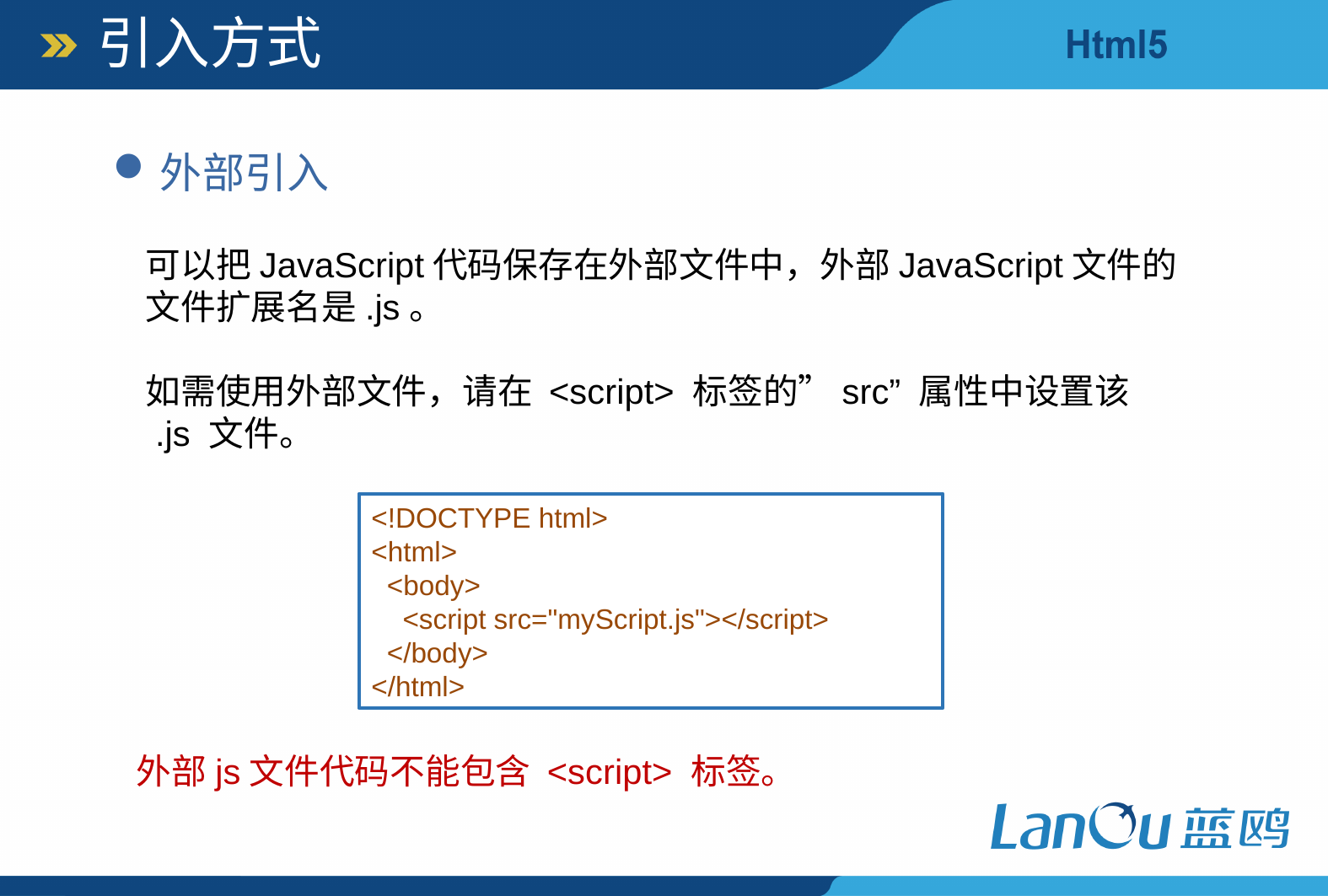

引入方式
外部引入
可以把JavaScript代码保存在外部文件中，外部JavaScript文件的
文件扩展名是.js。

如需使用外部文件，请在 <script> 标签的”src” 属性中设置该
 .js 文件。
<!DOCTYPE html>
<html>
  <body>
    <script src="myScript.js"></script>
  </body>
</html>
外部js文件代码不能包含 <script> 标签。